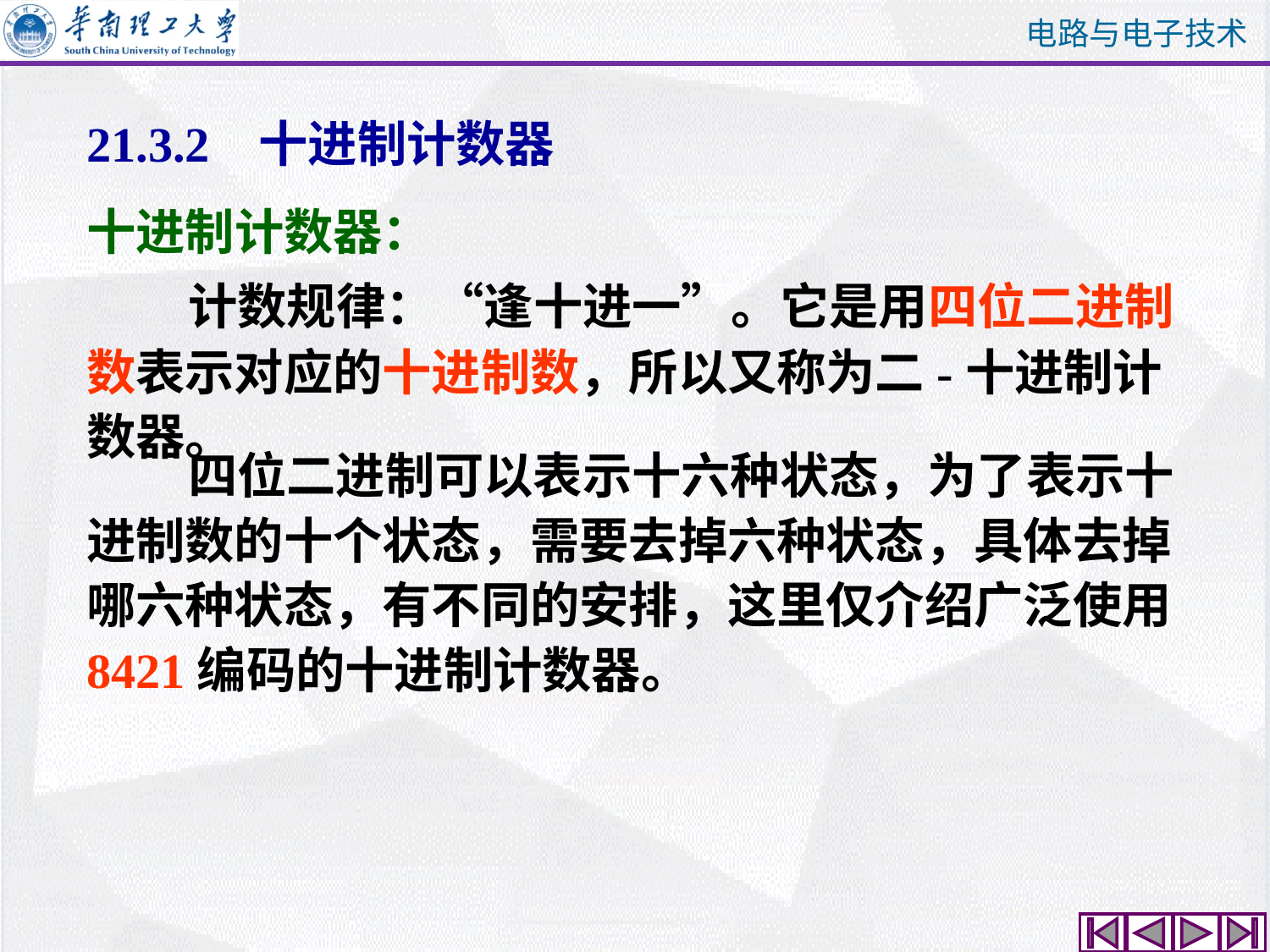

21.3.2   十进制计数器
十进制计数器：
        计数规律：“逢十进一”。它是用四位二进制数表示对应的十进制数，所以又称为二-十进制计数器。
        四位二进制可以表示十六种状态，为了表示十进制数的十个状态，需要去掉六种状态，具体去掉哪六种状态，有不同的安排，这里仅介绍广泛使用 8421编码的十进制计数器。